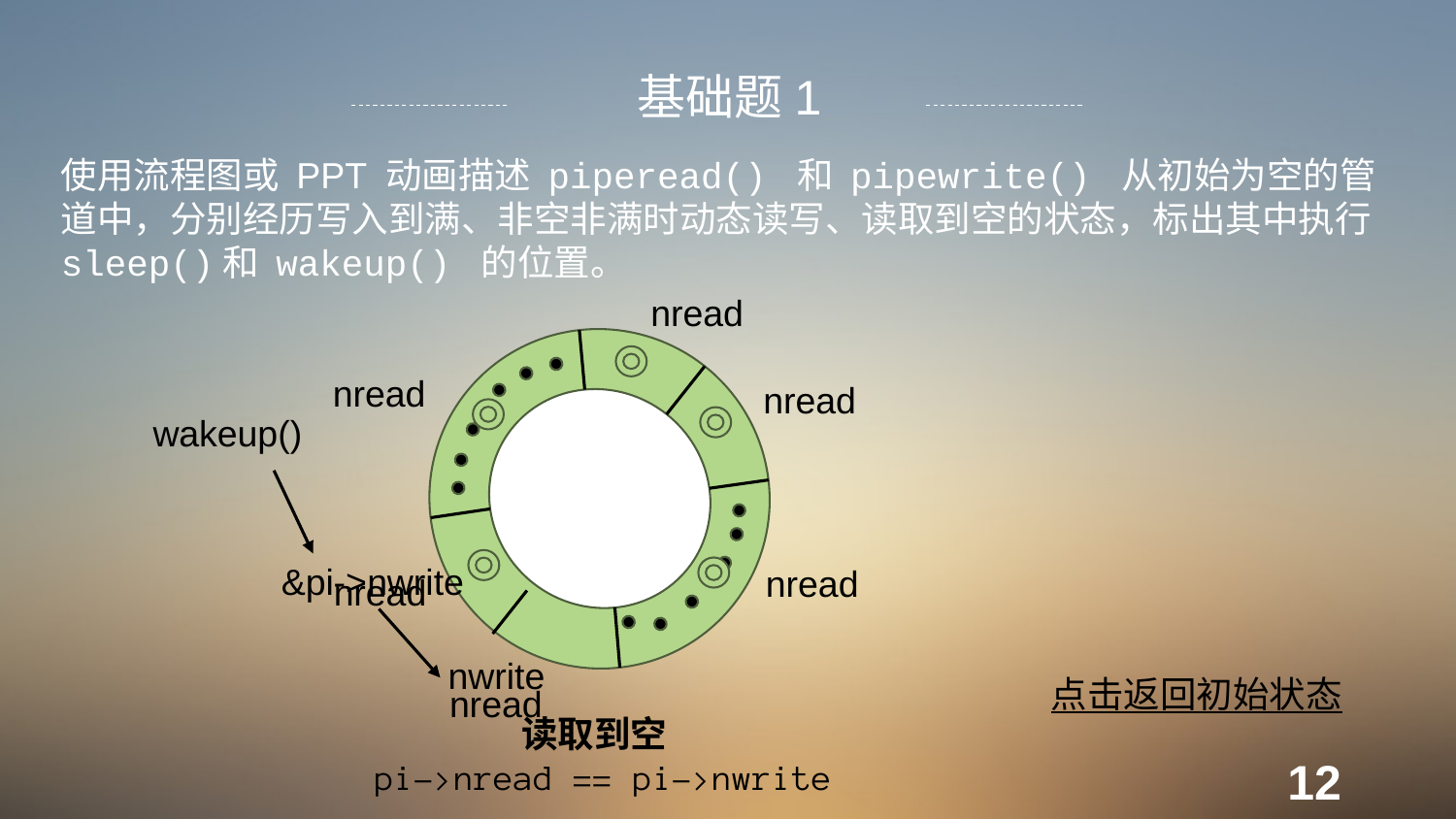

基础题1
使用流程图或 PPT 动画描述 piperead() 和 pipewrite() 从初始为空的管道中，分别经历写入到满、非空非满时动态读写、读取到空的状态，标出其中执行 sleep()和 wakeup() 的位置。
nread

nread
nread

wakeup()

&pi->nwrite
nread

nread
nwrite
点击返回初始状态
nread
读取到空
pi->nread == pi->nwrite
12